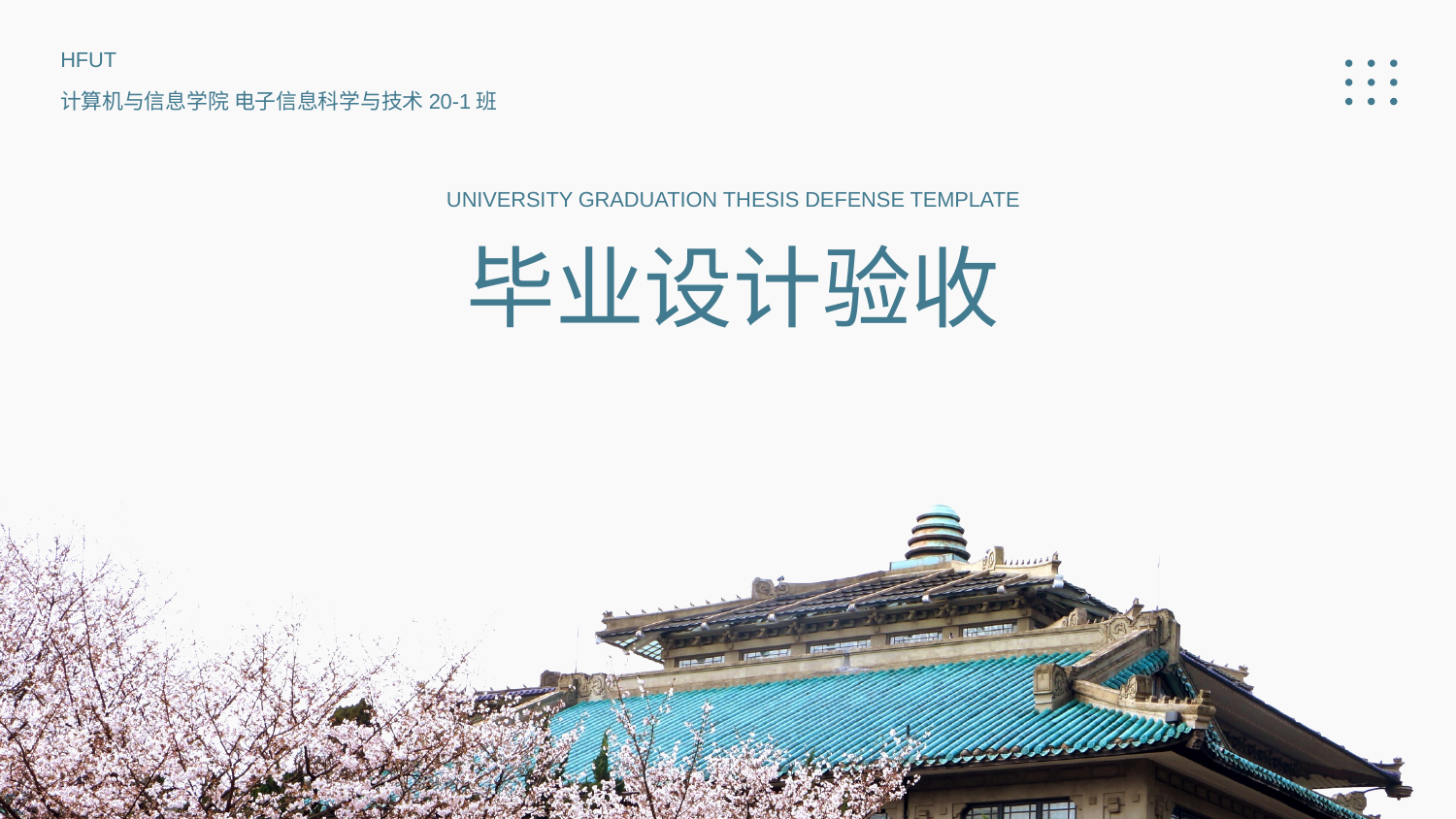

HFUT

计算机与信息学院 电子信息科学与技术20-1班
UNIVERSITY GRADUATION THESIS DEFENSE TEMPLATE
毕业设计验收